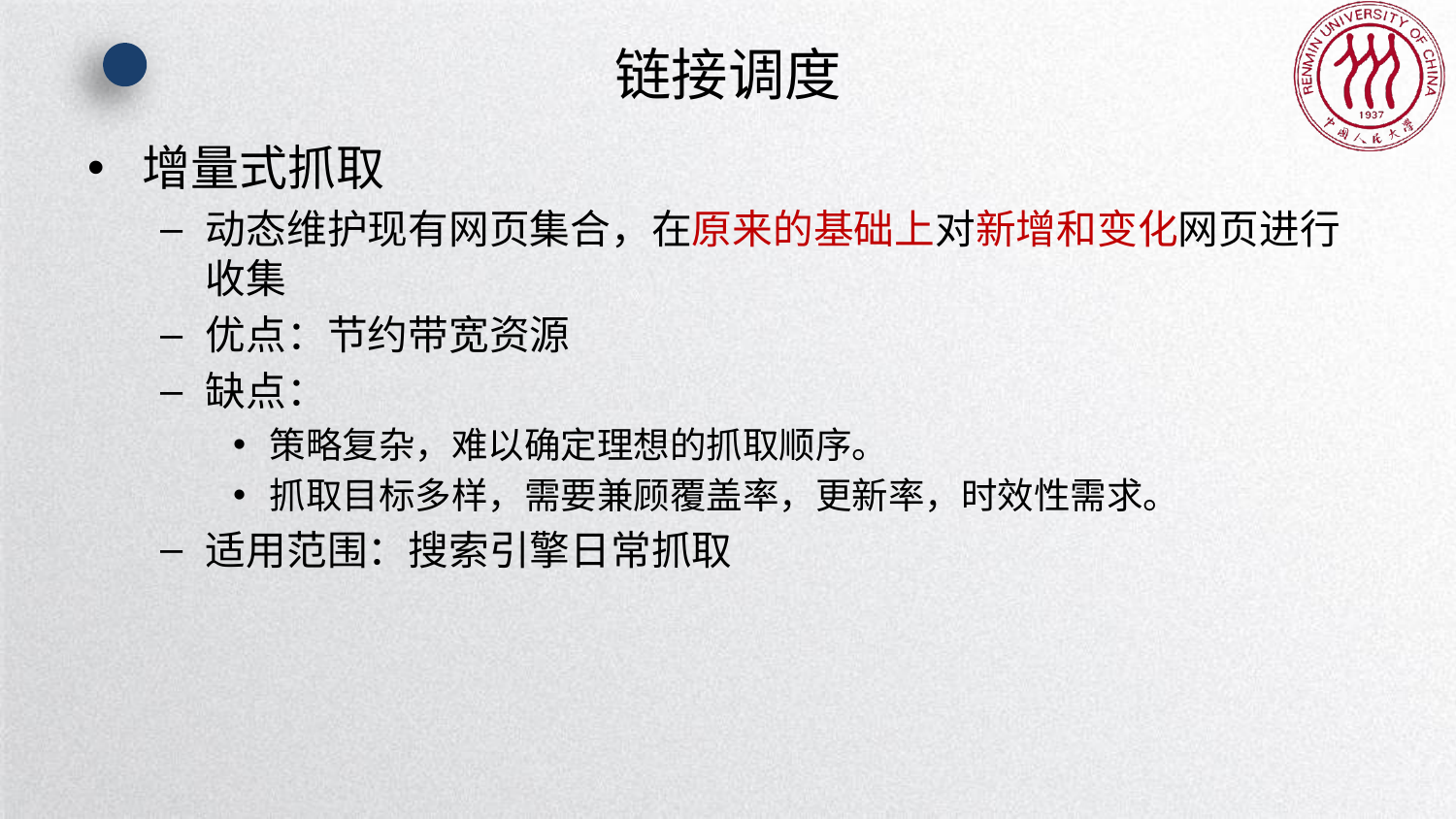

# 链接调度
增量式抓取
动态维护现有网页集合，在原来的基础上对新增和变化网页进行收集
优点：节约带宽资源
缺点：
策略复杂，难以确定理想的抓取顺序。
抓取目标多样，需要兼顾覆盖率，更新率，时效性需求。
适用范围：搜索引擎日常抓取